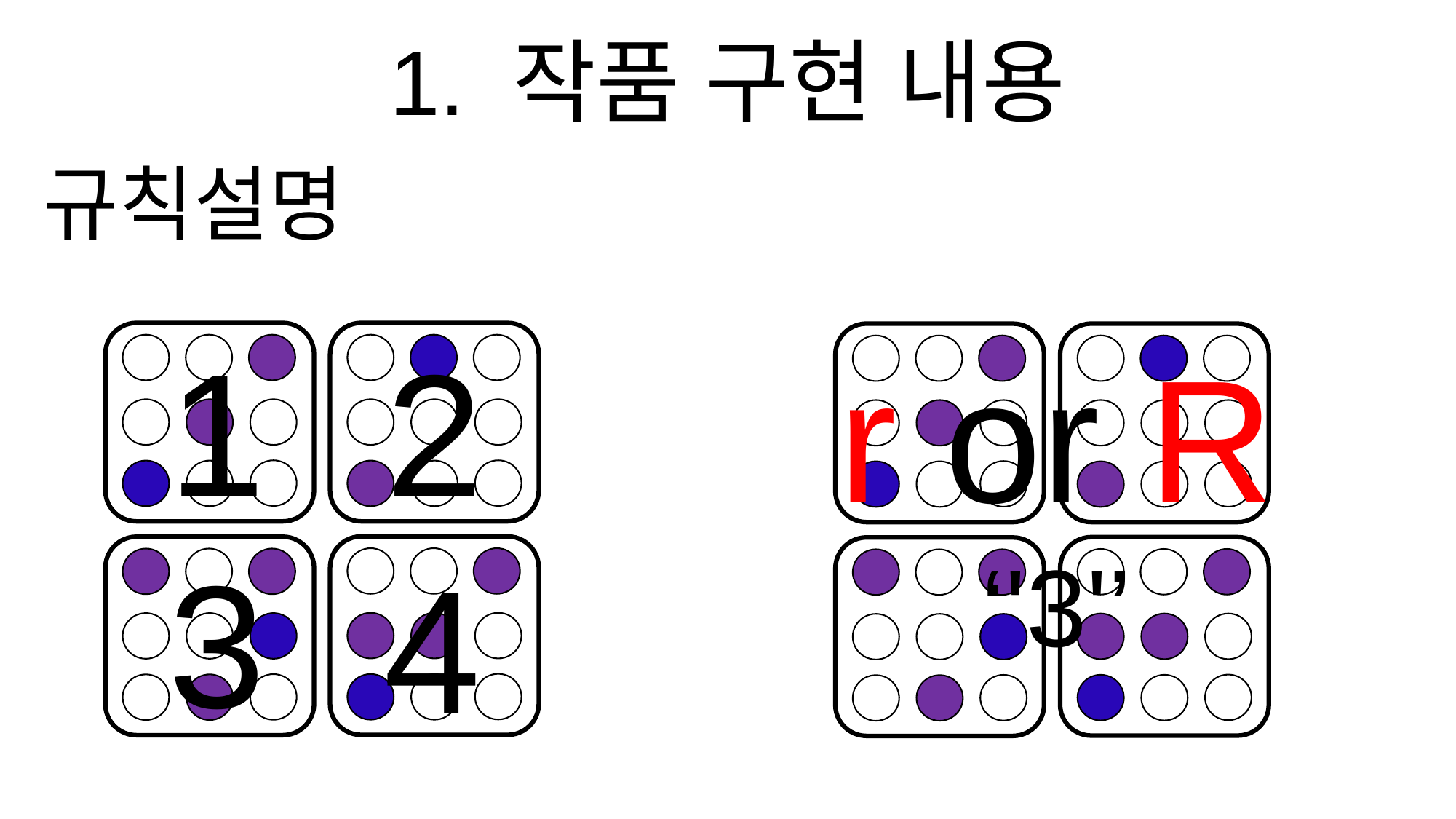

1. 작품 구현 내용
규칙설명

1
2

r or R
‘'3'’

3
4